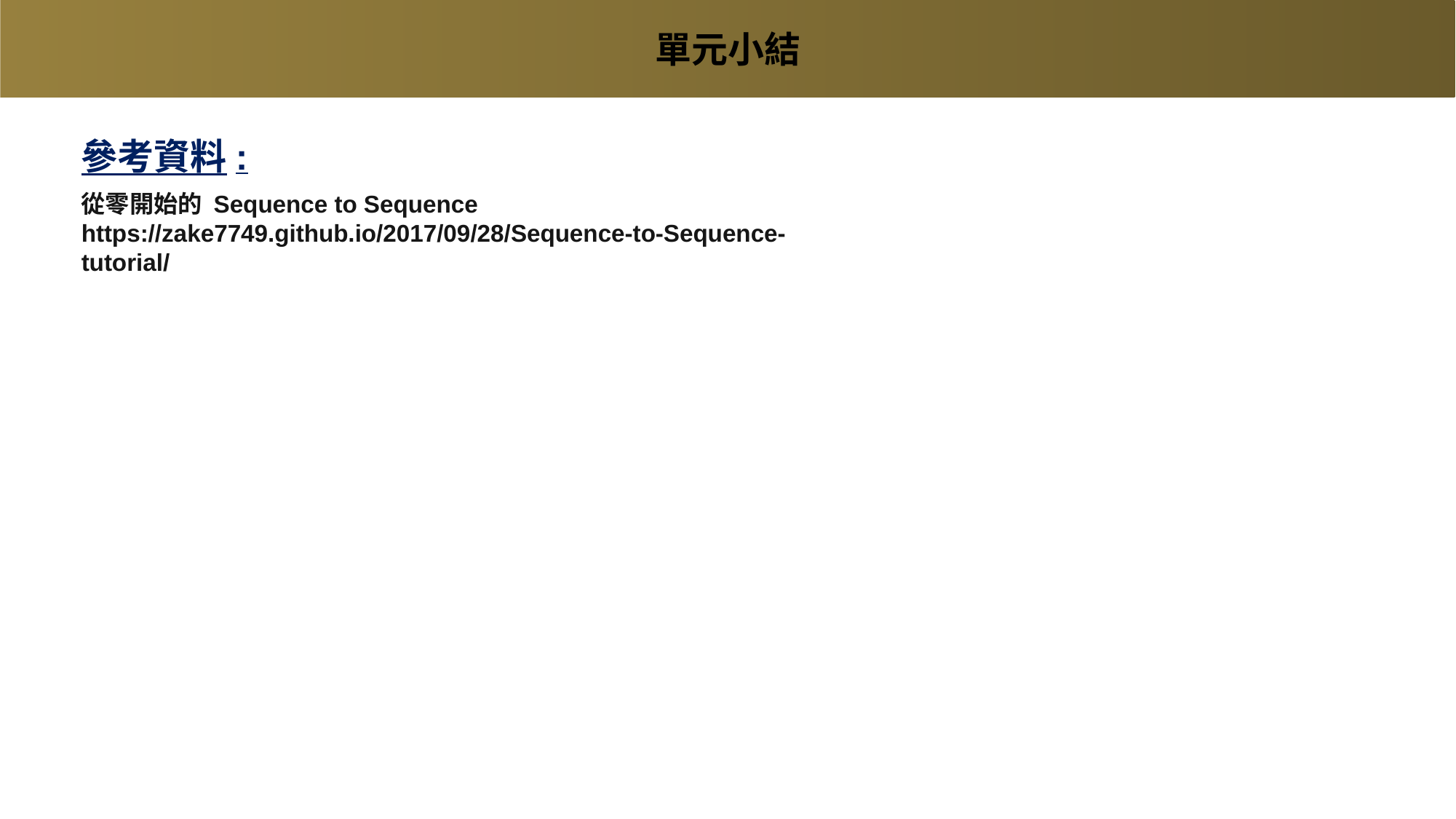

單元小結
參考資料:
從零開始的 Sequence to Sequence
https://zake7749.github.io/2017/09/28/Sequence-to-Sequence-tutorial/